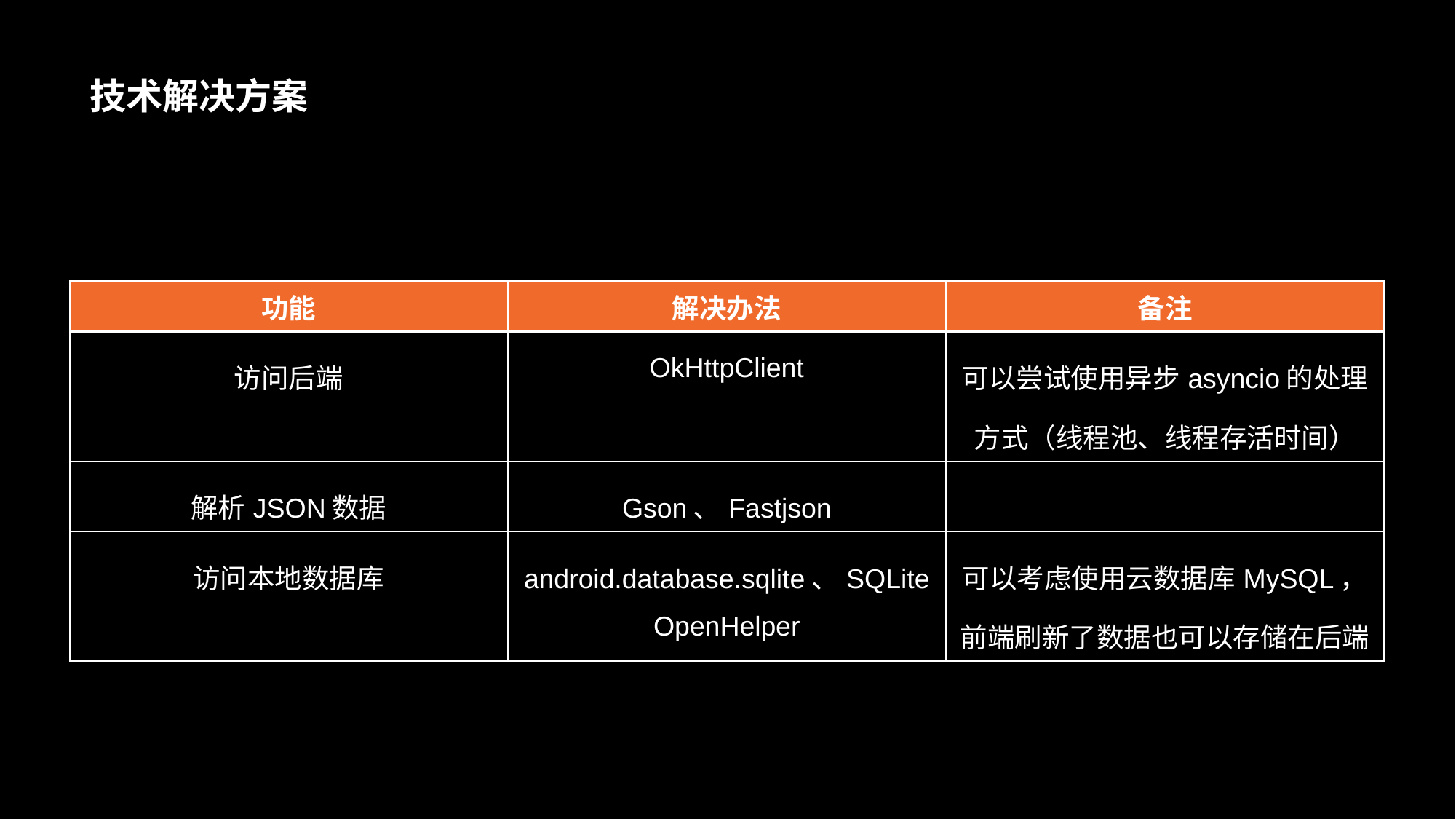

# 技术解决方案
| 功能 | 解决办法 | 备注 |
| --- | --- | --- |
| 访问后端 | OkHttpClient | 可以尝试使用异步asyncio的处理方式（线程池、线程存活时间） |
| 解析JSON数据 | Gson、Fastjson |  |
| 访问本地数据库 | android.database.sqlite、SQLiteOpenHelper | 可以考虑使用云数据库MySQL，前端刷新了数据也可以存储在后端 |